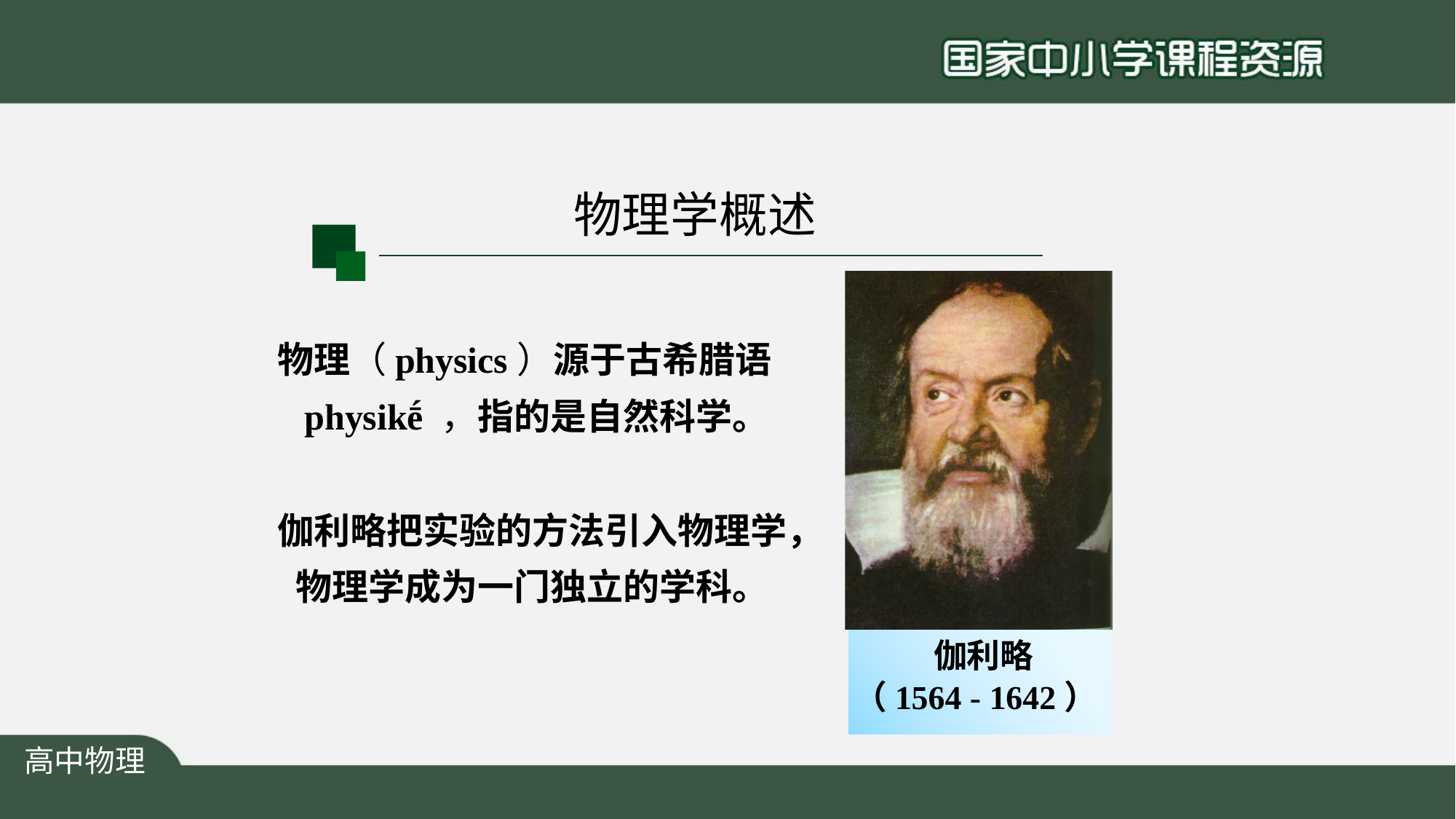

# 物理学概述

物理（physics）源于古希腊语
physikḗ ，指的是自然科学。

伽利略把实验的方法引入物理学， 物理学成为一门独立的学科。
伽利略
（1564 - 1642）

高中物理